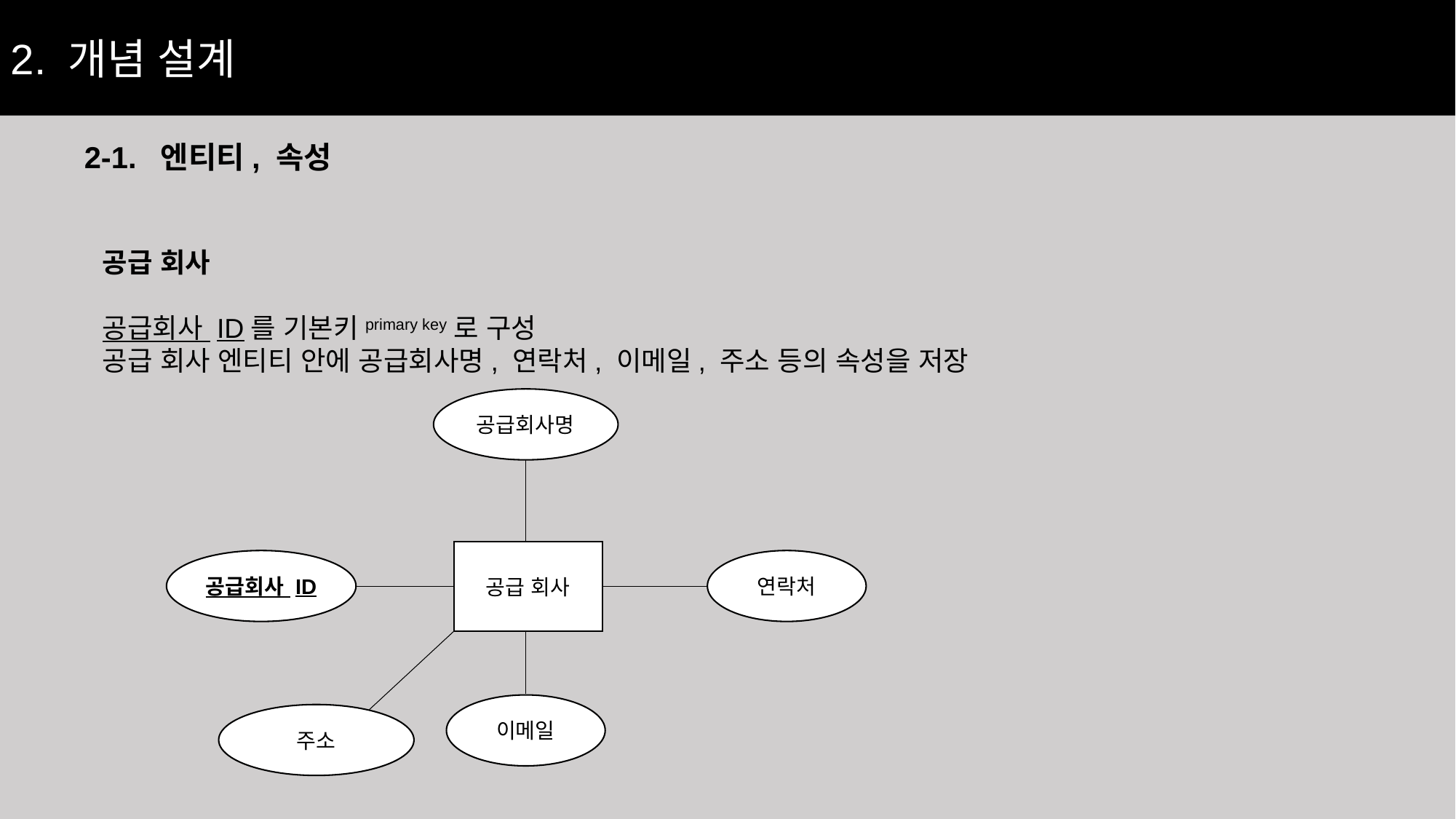

2. 개념 설계
2-1.  엔티티, 속성
공급 회사

공급회사 ID를 기본키primary key로 구성
공급 회사 엔티티 안에 공급회사명, 연락처, 이메일, 주소 등의 속성을 저장
공급회사명
공급 회사
공급회사 ID
연락처
이메일
주소
9